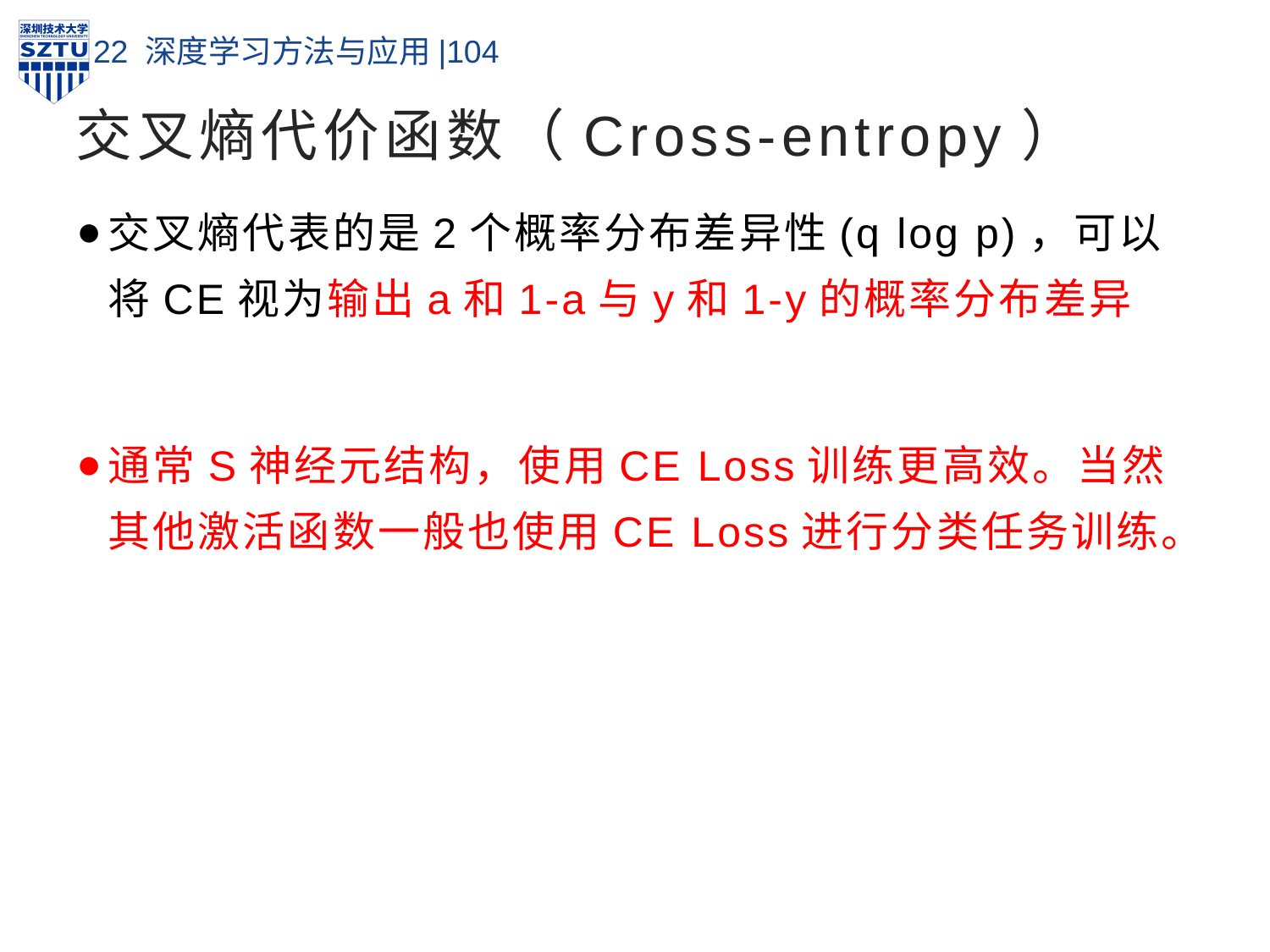

# 交叉熵代价函数（Cross-entropy）
交叉熵代表的是2个概率分布差异性(q log p)，可以将CE视为输出a和1-a与y和1-y的概率分布差异

通常S神经元结构，使用CE Loss训练更高效。当然其他激活函数一般也使用CE Loss进行分类任务训练。
104